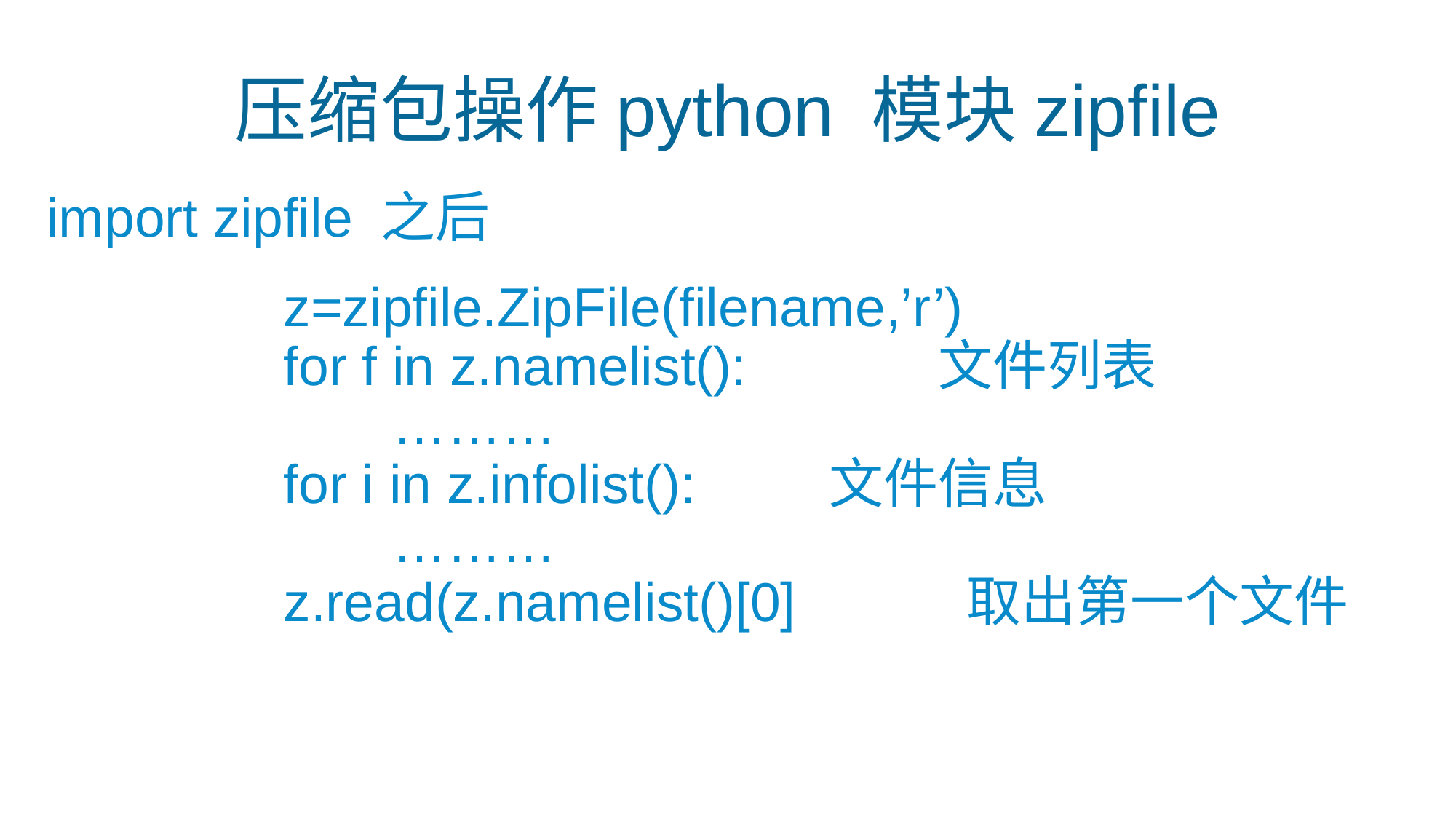

压缩包操作python 模块zipfile
import zipfile 之后
z=zipfile.ZipFile(filename,’r’)
for f in z.namelist():		文件列表
	………
for i in z.infolist():		文件信息
	………
z.read(z.namelist()[0]		 取出第一个文件